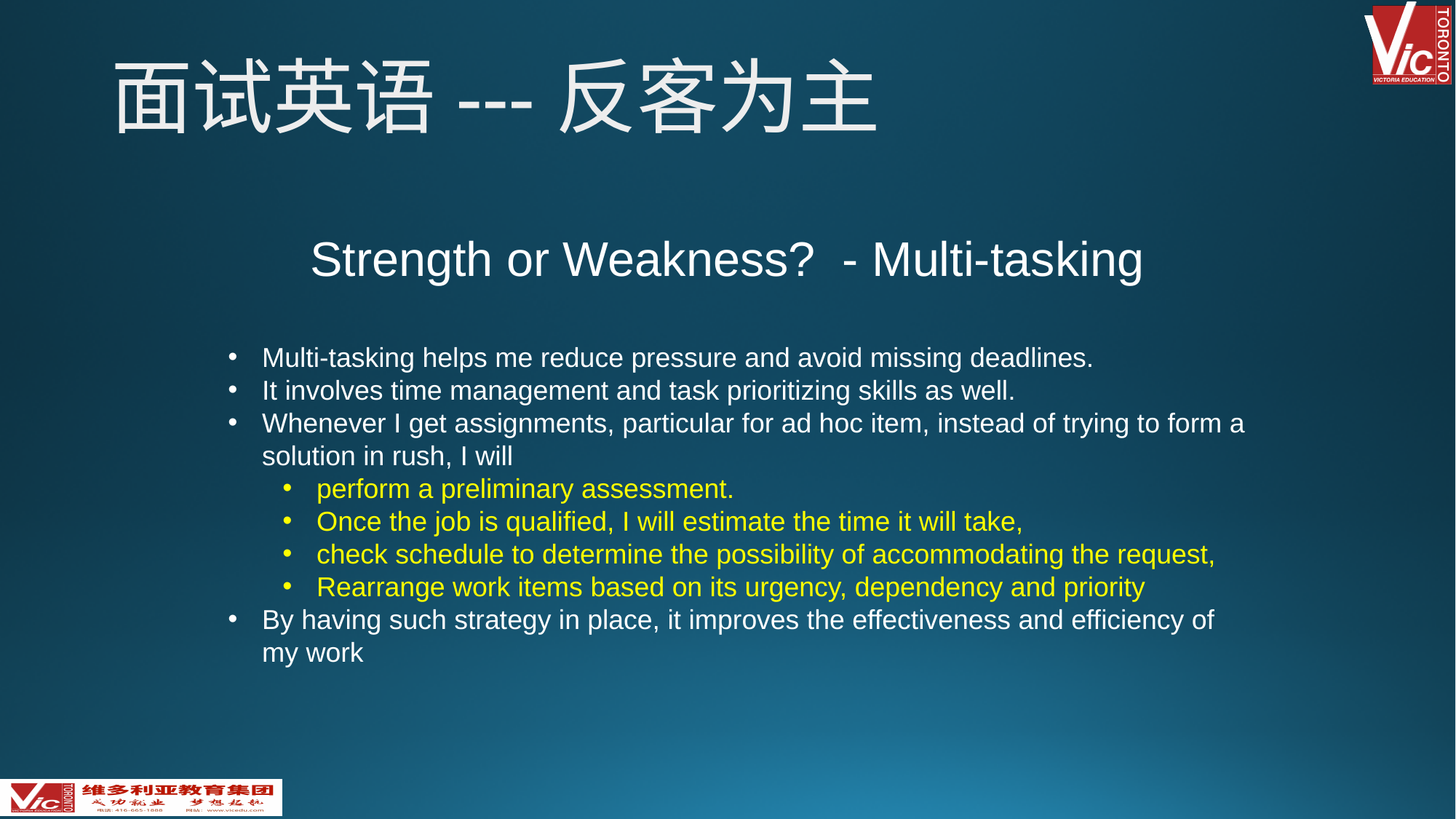

面试英语---反客为主
Strength or Weakness?  - Multi-tasking
Multi-tasking helps me reduce pressure and avoid missing deadlines.
It involves time management and task prioritizing skills as well.
Whenever I get assignments, particular for ad hoc item, instead of trying to form a solution in rush, I will
perform a preliminary assessment.
Once the job is qualified, I will estimate the time it will take,
check schedule to determine the possibility of accommodating the request,
Rearrange work items based on its urgency, dependency and priority
By having such strategy in place, it improves the effectiveness and efficiency of my work